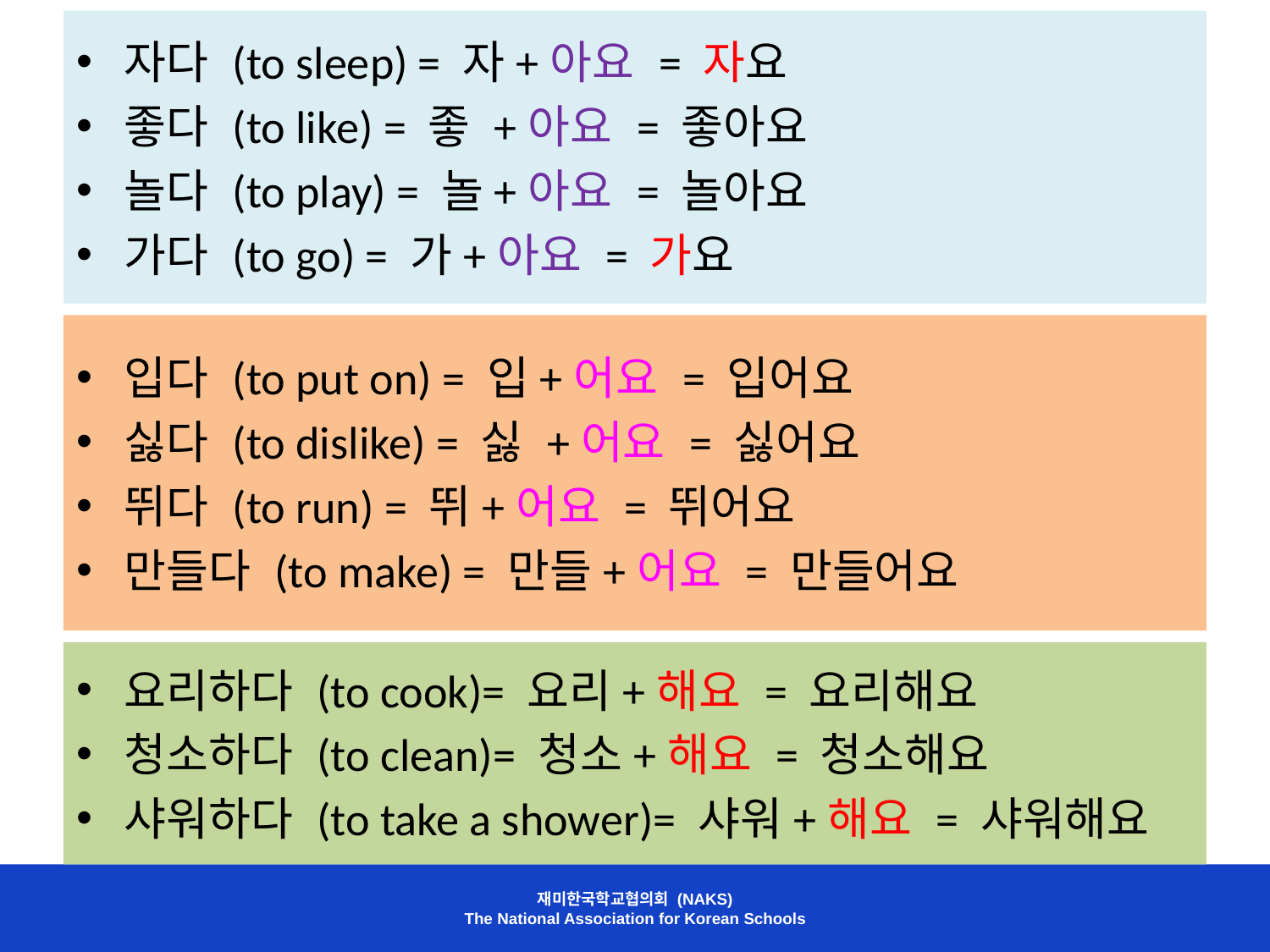

자다 (to sleep) = 자+아요 = 자요
좋다 (to like) = 좋 +아요 = 좋아요
놀다 (to play) = 놀+아요 = 놀아요
가다 (to go) = 가+아요 = 가요
입다 (to put on) = 입+어요 = 입어요
싫다 (to dislike) = 싫 +어요 = 싫어요
뛰다 (to run) = 뛰+어요 = 뛰어요
만들다 (to make) = 만들+어요 = 만들어요
요리하다 (to cook)= 요리+해요 = 요리해요
청소하다 (to clean)= 청소+해요 = 청소해요
샤워하다 (to take a shower)= 샤워+해요 = 샤워해요
재미한국학교협의회 (NAKS)
The National Association for Korean Schools